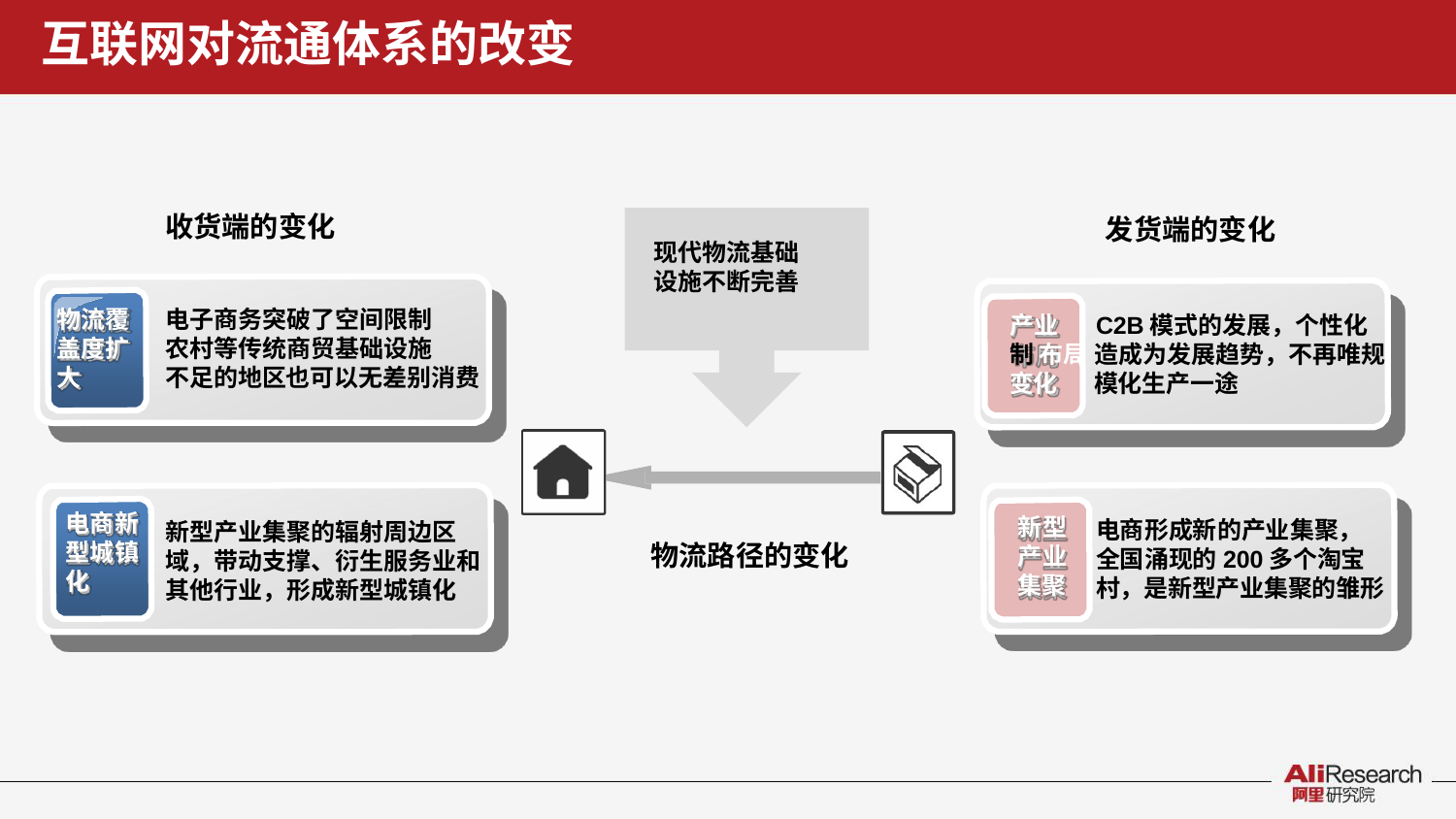

# 互联网对流通体系的改变

收货端的变化
发货端的变化
现代物流基础 设施不断完善

物流覆	电子商务突破了空间限制
盖度扩	农村等传统商贸基础设施
大	不足的地区也可以无差别消费
产业	C2B模式的发展，个性化制 布局
变化

造成为发展趋势，不再唯规

模化生产一途

电商新 型城镇 化
新型 产业 集聚
电商形成新的产业集聚， 全国涌现的200多个淘宝 村，是新型产业集聚的雏形
新型产业集聚的辐射周边区 域，带动支撑、衍生服务业和 其他行业，形成新型城镇化

物流路径的变化